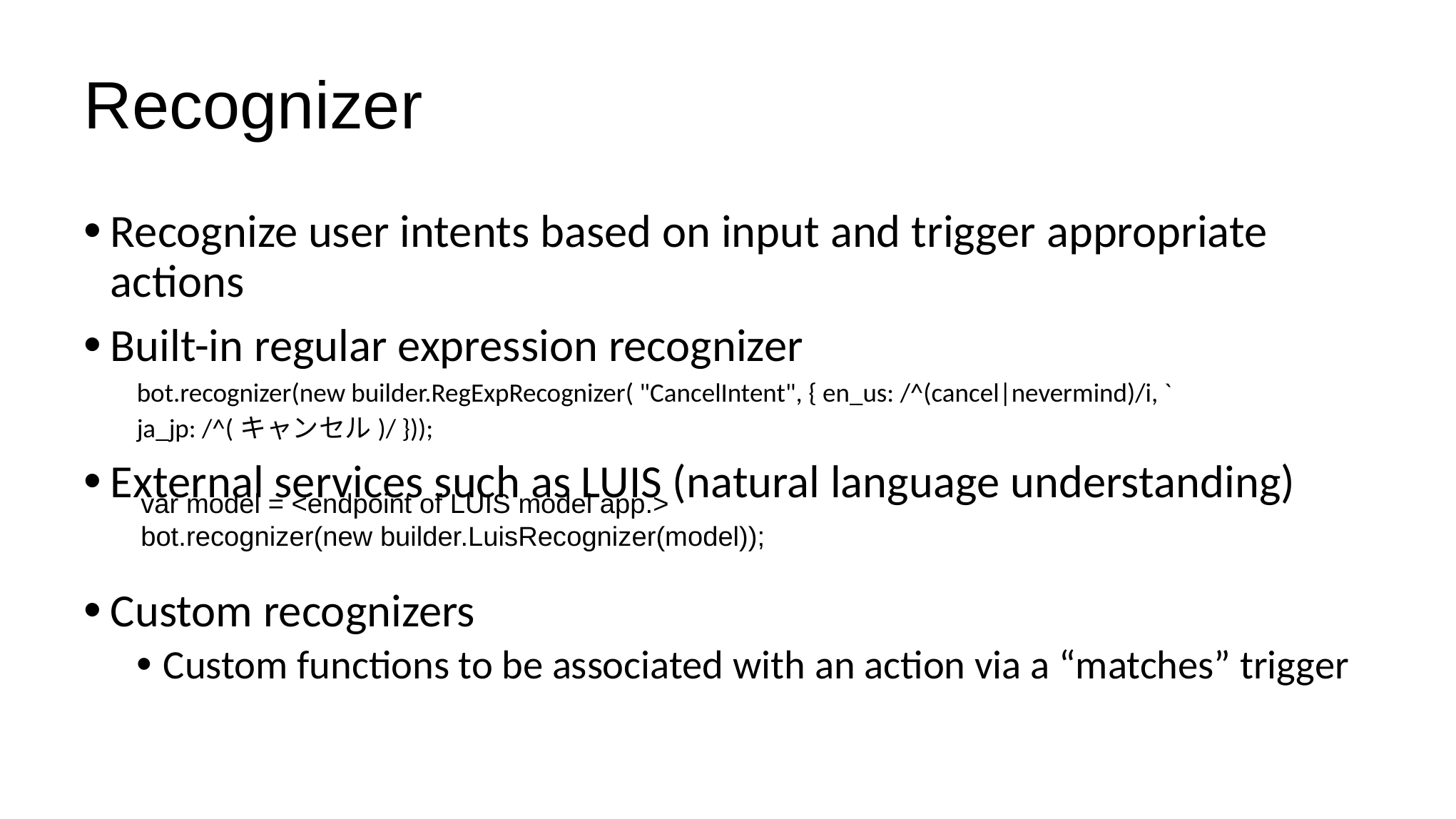

# Recognizer
Recognize user intents based on input and trigger appropriate actions
Built-in regular expression recognizer
bot.recognizer(new builder.RegExpRecognizer( "CancelIntent", { en_us: /^(cancel|nevermind)/i, `
ja_jp: /^(キャンセル)/ }));
External services such as LUIS (natural language understanding)

Custom recognizers
Custom functions to be associated with an action via a “matches” trigger
var model = <endpoint of LUIS model app.>
bot.recognizer(new builder.LuisRecognizer(model));